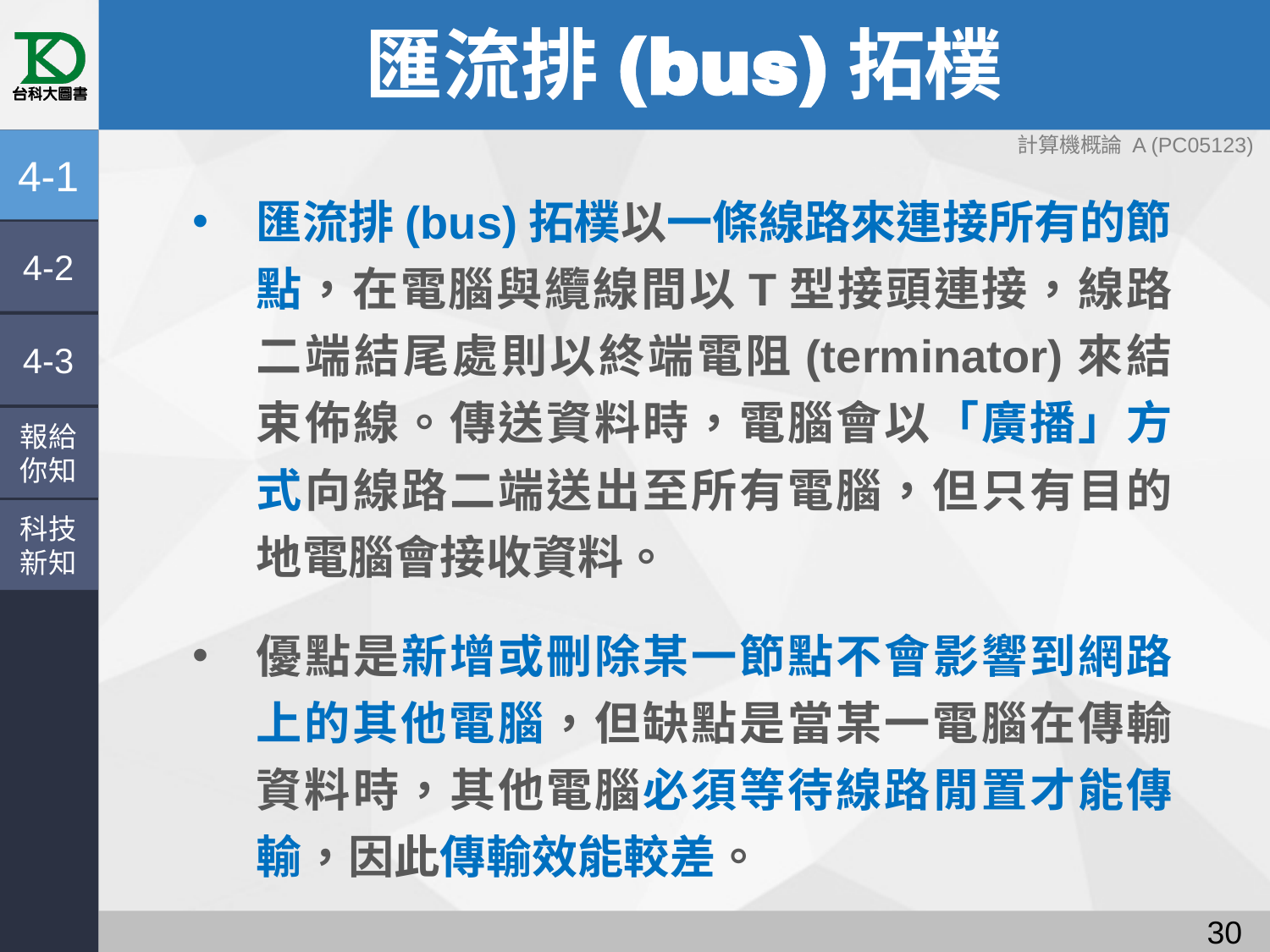

# 匯流排(bus)拓樸
4-1
匯流排(bus)拓樸以一條線路來連接所有的節點，在電腦與纜線間以T型接頭連接，線路二端結尾處則以終端電阻(terminator)來結束佈線。傳送資料時，電腦會以「廣播」方式向線路二端送出至所有電腦，但只有目的地電腦會接收資料。
優點是新增或刪除某一節點不會影響到網路上的其他電腦，但缺點是當某一電腦在傳輸資料時，其他電腦必須等待線路閒置才能傳輸，因此傳輸效能較差。
4-2
4-3
報給
你知
科技
新知
30